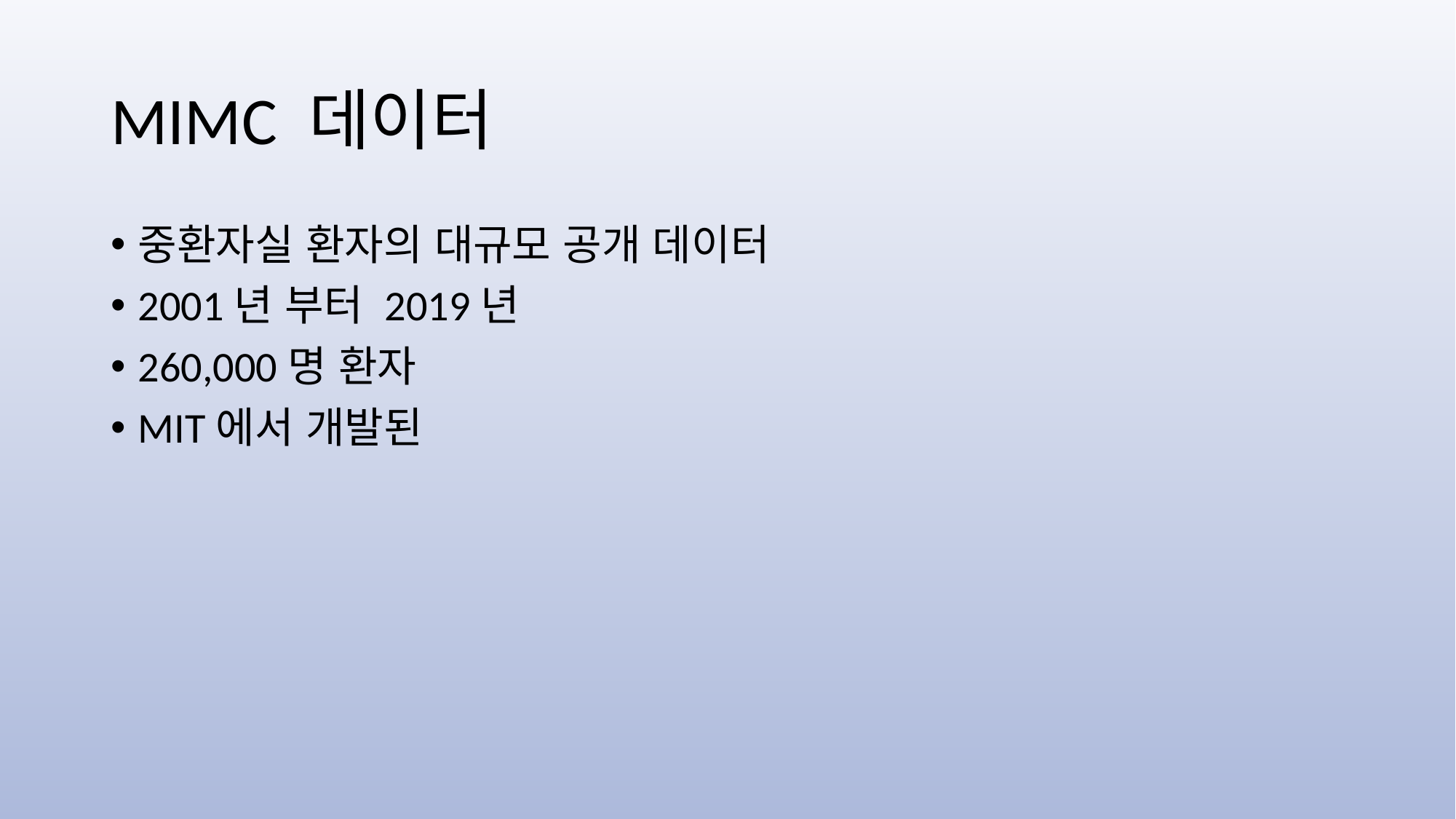

# MIMC 데이터
중환자실 환자의 대규모 공개 데이터
2001년 부터 2019년
260,000명 환자
MIT에서 개발된